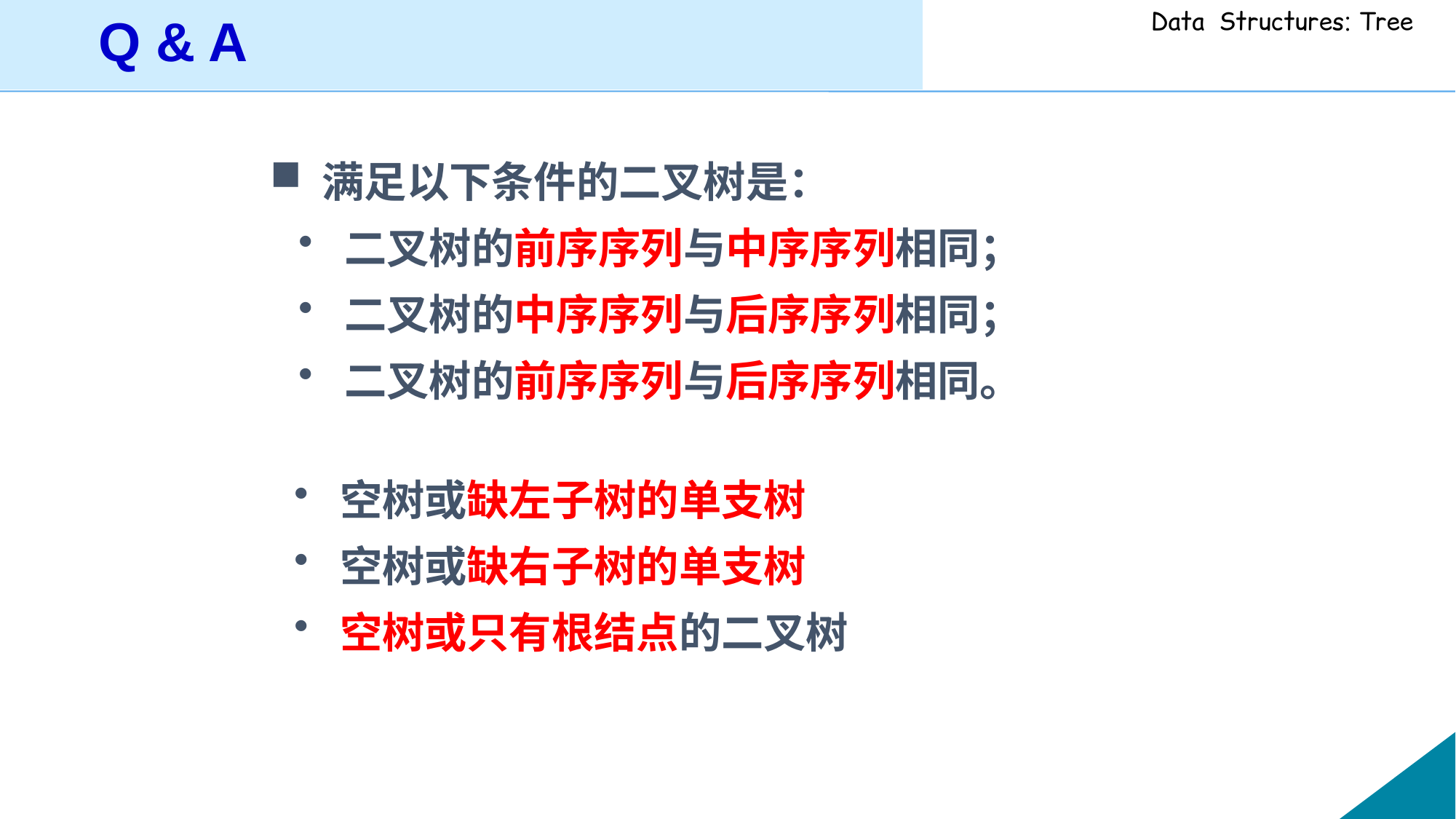

Q & A
 满足以下条件的二叉树是：
 二叉树的前序序列与中序序列相同；
 二叉树的中序序列与后序序列相同；
 二叉树的前序序列与后序序列相同。
 空树或缺左子树的单支树
 空树或缺右子树的单支树
 空树或只有根结点的二叉树